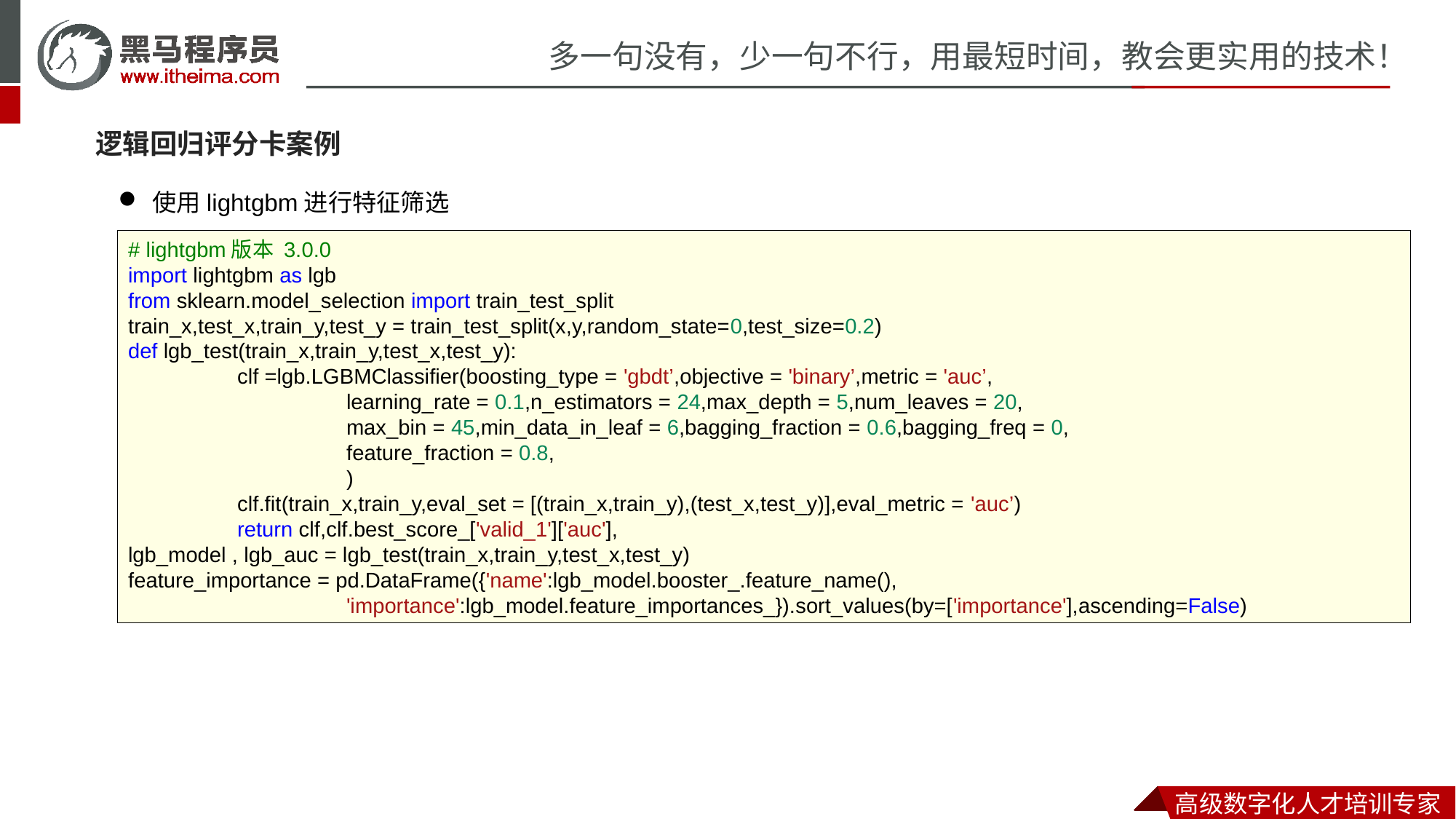

逻辑回归评分卡案例
使用lightgbm进行特征筛选
# lightgbm版本 3.0.0
import lightgbm as lgb
from sklearn.model_selection import train_test_split
train_x,test_x,train_y,test_y = train_test_split(x,y,random_state=0,test_size=0.2)
def lgb_test(train_x,train_y,test_x,test_y):
	clf =lgb.LGBMClassifier(boosting_type = 'gbdt’,objective = 'binary’,metric = 'auc’,
		learning_rate = 0.1,n_estimators = 24,max_depth = 5,num_leaves = 20,
		max_bin = 45,min_data_in_leaf = 6,bagging_fraction = 0.6,bagging_freq = 0,
		feature_fraction = 0.8,
		)
	clf.fit(train_x,train_y,eval_set = [(train_x,train_y),(test_x,test_y)],eval_metric = 'auc’)
	return clf,clf.best_score_['valid_1']['auc'],
lgb_model , lgb_auc = lgb_test(train_x,train_y,test_x,test_y)
feature_importance = pd.DataFrame({'name':lgb_model.booster_.feature_name(),
		'importance':lgb_model.feature_importances_}).sort_values(by=['importance'],ascending=False)